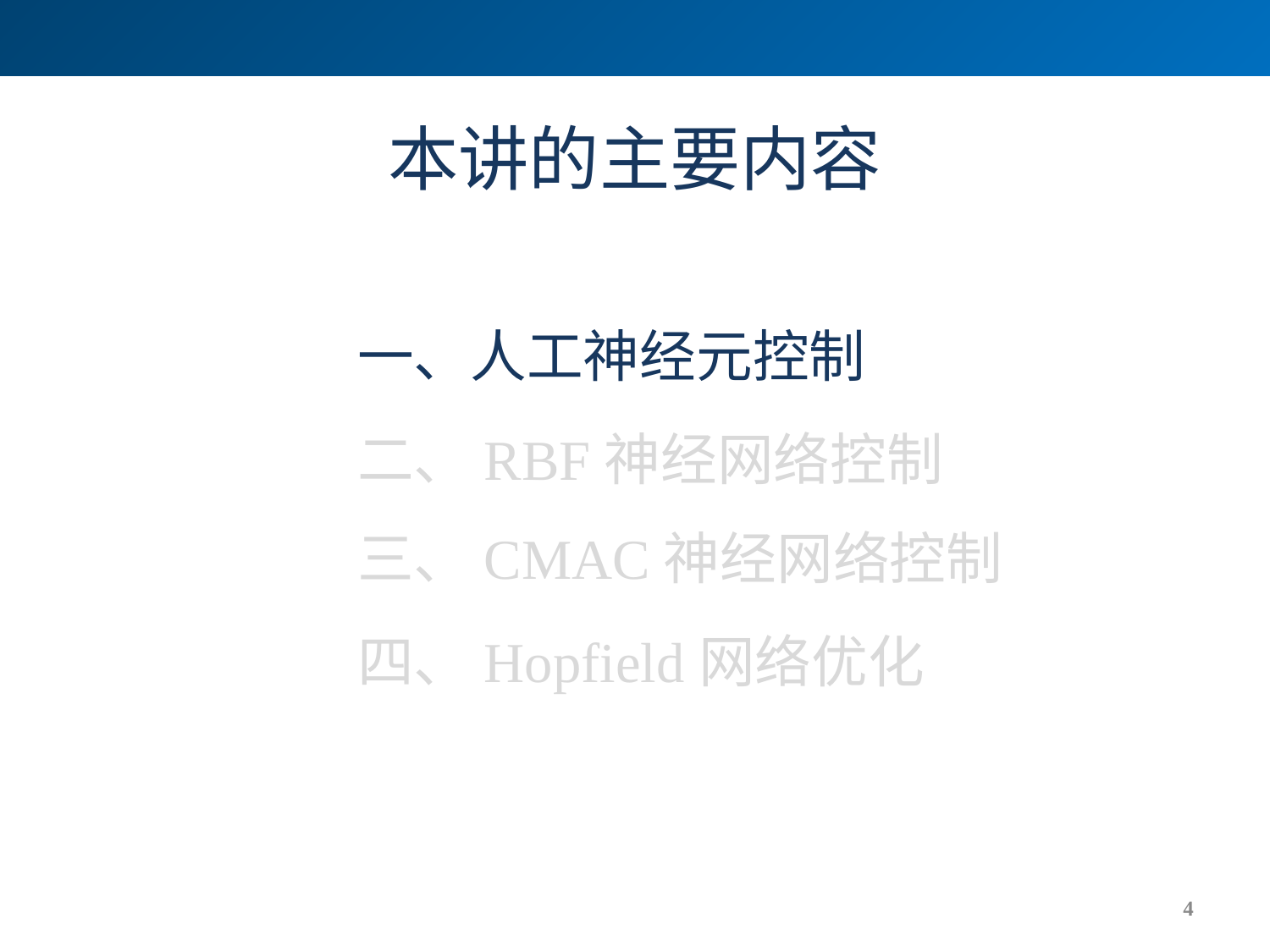

# 本讲的主要内容
一、人工神经元控制
二、RBF神经网络控制
三、CMAC神经网络控制
四、Hopfield网络优化
4